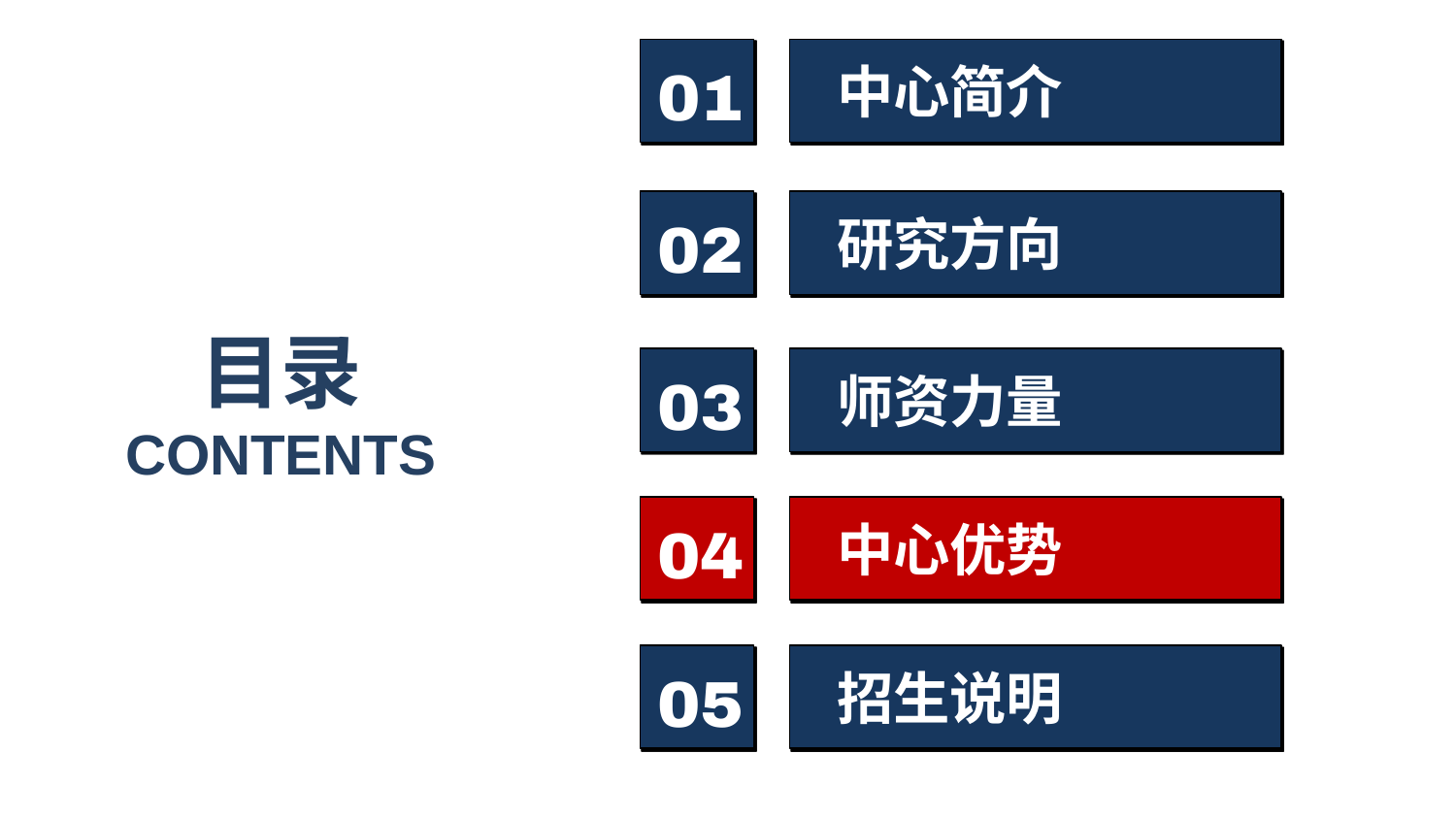

01
中心简介

02
研究方向
目录
CONTENTS

03
师资力量

04
中心优势

05
招生说明